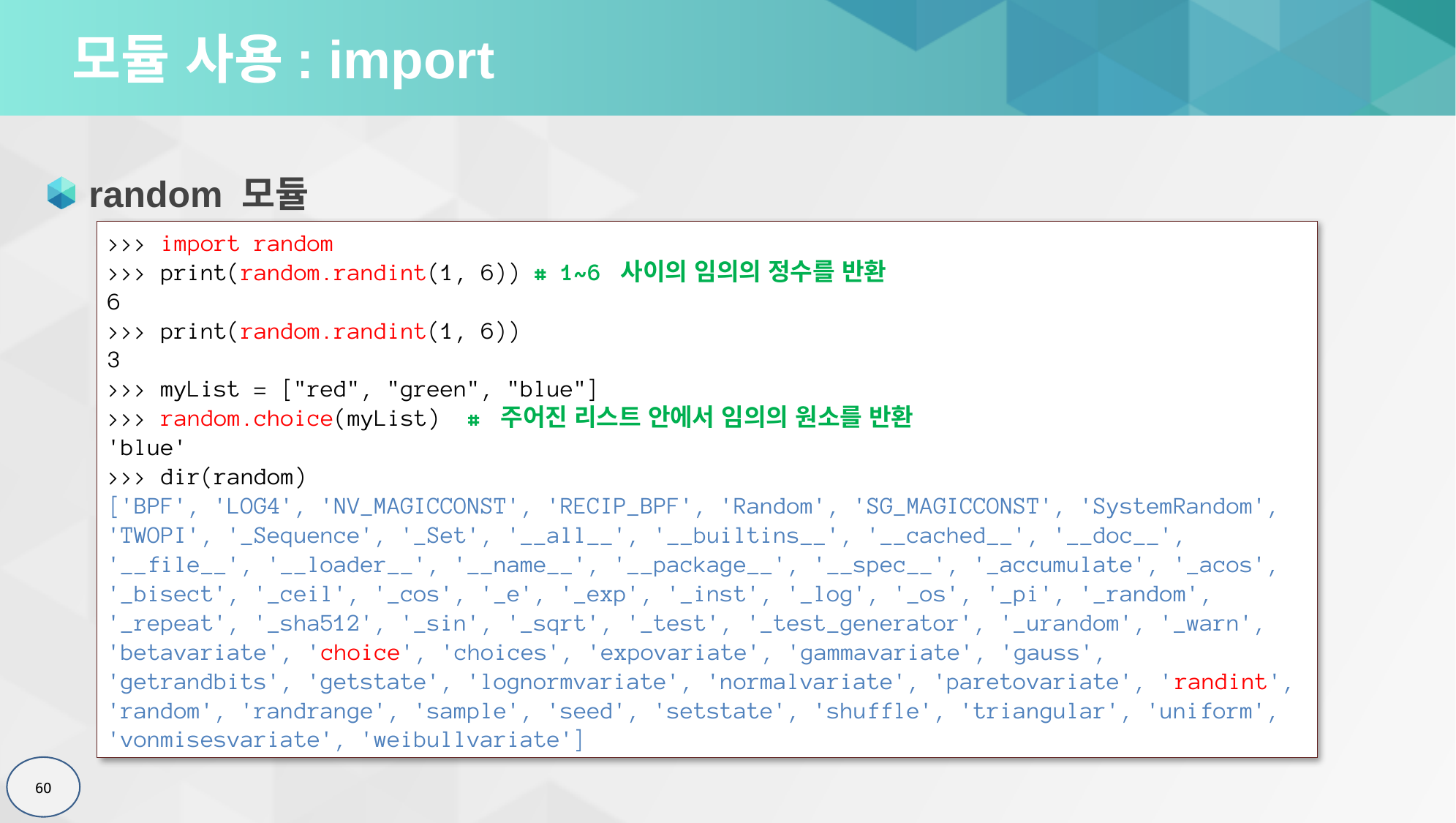

# 모듈 사용: import
random 모듈

>>> import random
>>> print(random.randint(1, 6)) # 1~6 사이의 임의의 정수를 반환
6
>>> print(random.randint(1, 6))
3
>>> myList = ["red", "green", "blue"]
>>> random.choice(myList)  # 주어진 리스트 안에서 임의의 원소를 반환
'blue'
>>> dir(random)
['BPF', 'LOG4', 'NV_MAGICCONST', 'RECIP_BPF', 'Random', 'SG_MAGICCONST', 'SystemRandom', 'TWOPI', '_Sequence', '_Set', '__all__', '__builtins__', '__cached__', '__doc__', '__file__', '__loader__', '__name__', '__package__', '__spec__', '_accumulate', '_acos', '_bisect', '_ceil', '_cos', '_e', '_exp', '_inst', '_log', '_os', '_pi', '_random', '_repeat', '_sha512', '_sin', '_sqrt', '_test', '_test_generator', '_urandom', '_warn', 'betavariate', 'choice', 'choices', 'expovariate', 'gammavariate', 'gauss', 'getrandbits', 'getstate', 'lognormvariate', 'normalvariate', 'paretovariate', 'randint', 'random', 'randrange', 'sample', 'seed', 'setstate', 'shuffle', 'triangular', 'uniform', 'vonmisesvariate', 'weibullvariate']